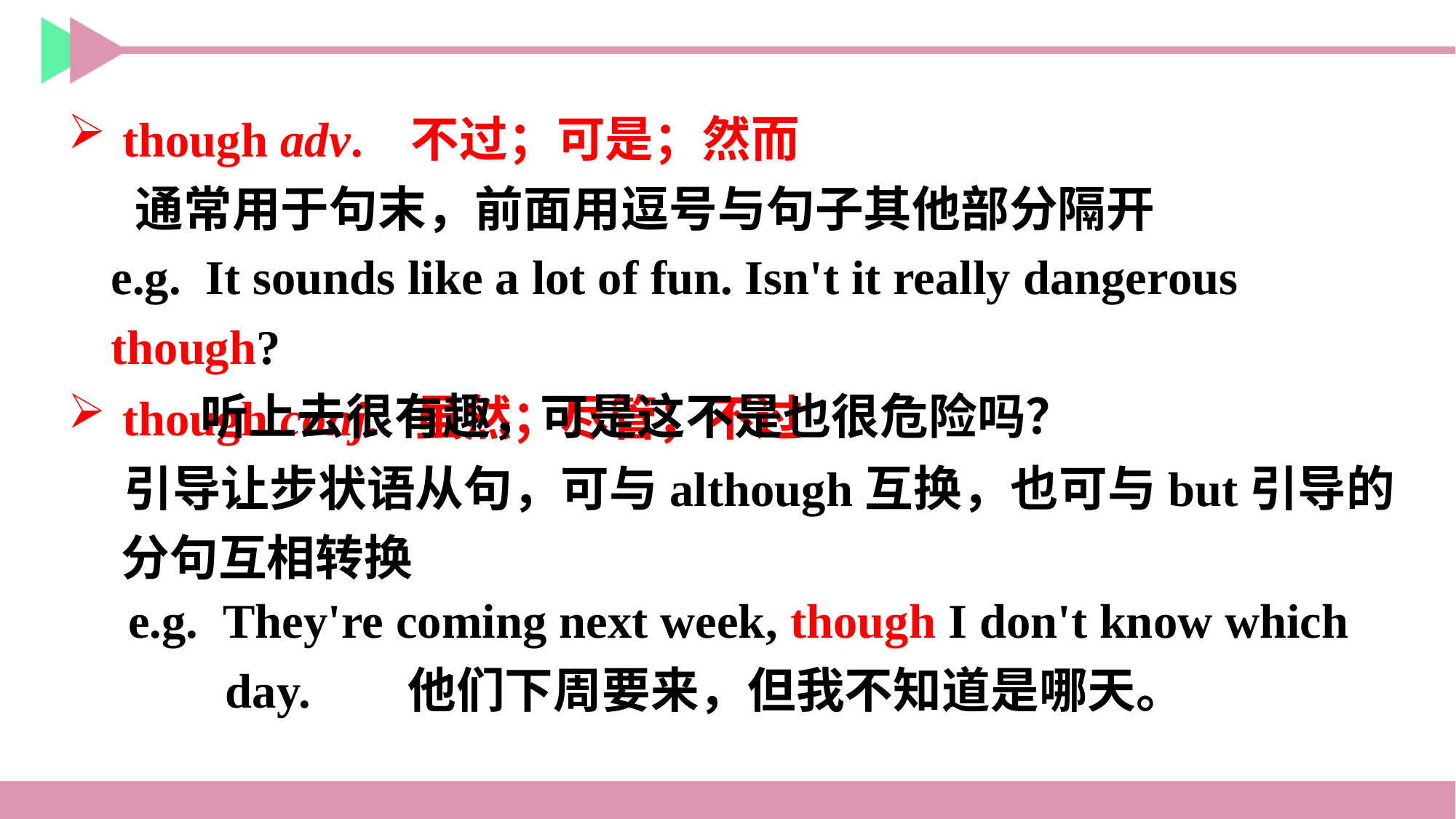

though adv.   不过；可是；然而
     通常用于句末，前面用逗号与句子其他部分隔开

though conj.  虽然；尽管；不过
    引导让步状语从句，可与although互换，也可与but引导的分句互相转换
e.g.  It sounds like a lot of fun. Isn't it really dangerous though?
       听上去很有趣，可是这不是也很危险吗？
e.g.  They're coming next week, though I don't know which
        day.       他们下周要来，但我不知道是哪天。